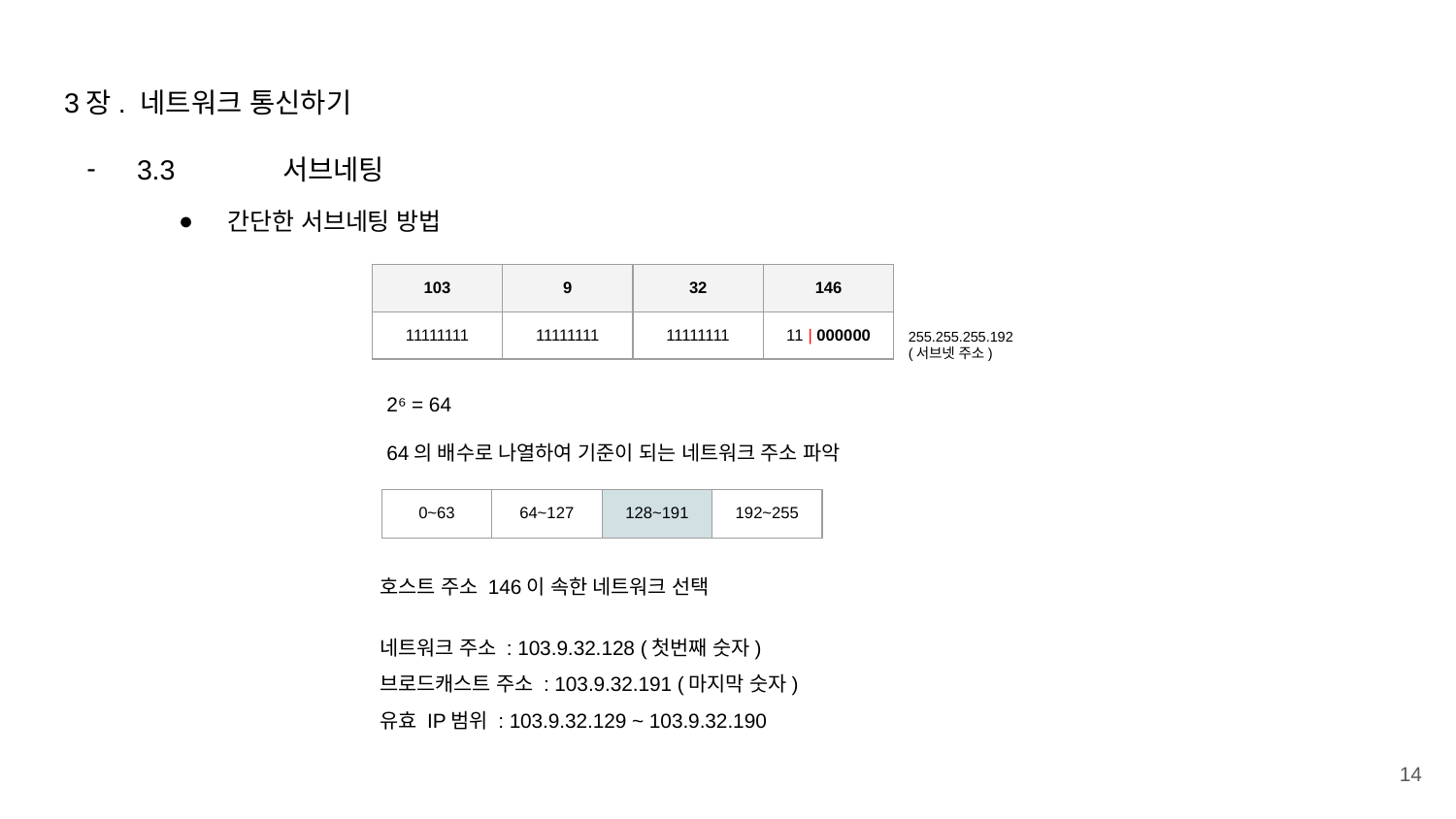

# 3장. 네트워크 통신하기

3.3 	서브네팅
간단한 서브네팅 방법
| 103 | 9 | 32 | 146 |
| --- | --- | --- | --- |
| 11111111 | 11111111 | 11111111 | 11 | 000000 |
255.255.255.192
(서브넷 주소)
2⁶ = 64

64의 배수로 나열하여 기준이 되는 네트워크 주소 파악
| 0~63 | 64~127 | 128~191 | 192~255 |
| --- | --- | --- | --- |
호스트 주소 146이 속한 네트워크 선택

네트워크 주소 : 103.9.32.128 (첫번째 숫자)
브로드캐스트 주소 : 103.9.32.191 (마지막 숫자)
유효 IP범위 : 103.9.32.129 ~ 103.9.32.190
14